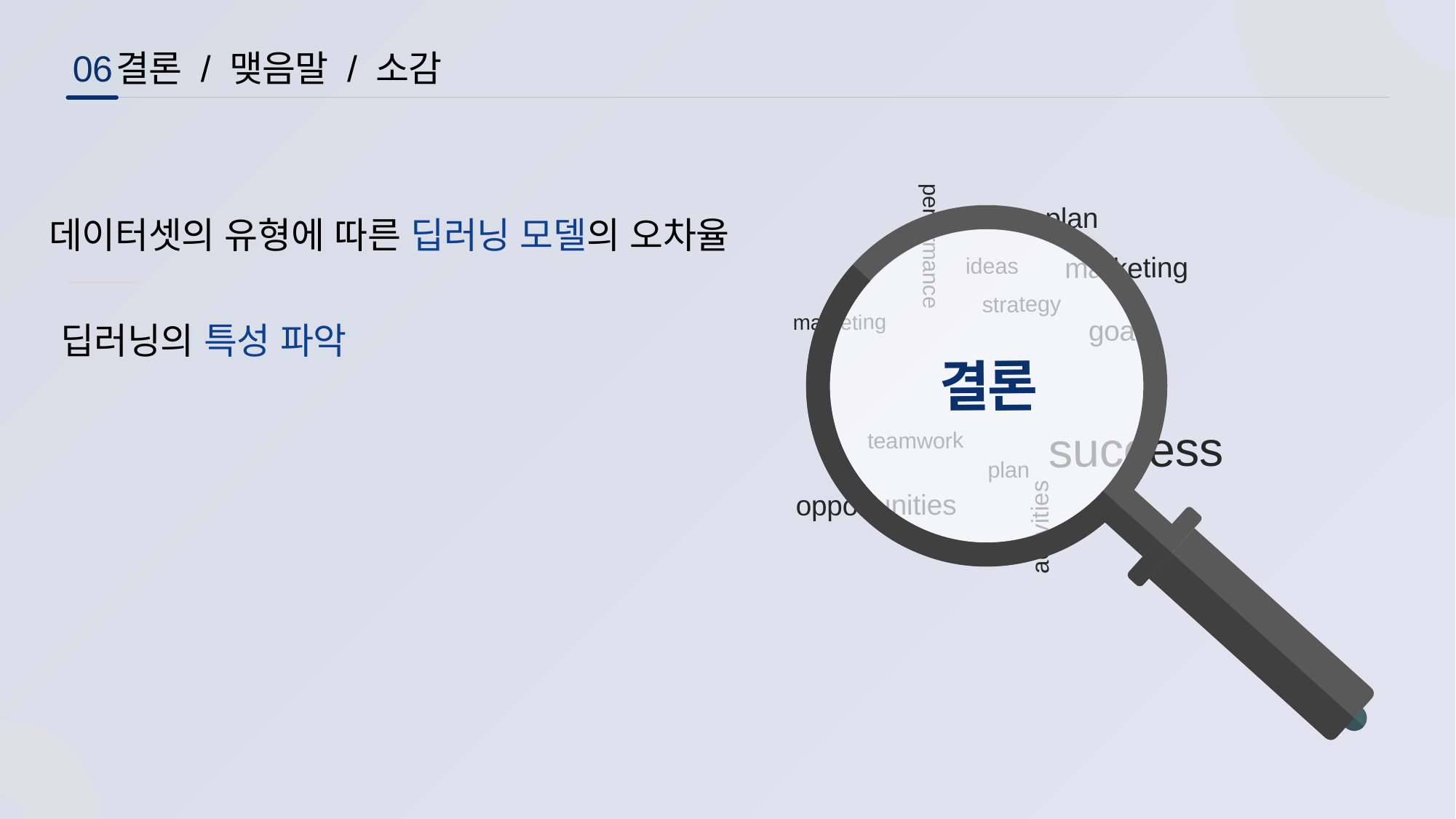

06
결론 / 맺음말 / 소감

plan
데이터셋의 유형에 따른 딥러닝 모델의 오차율
performance
marketing
ideas
strategy
딥러닝의 특성 파악
marketing
goals
결론
success
teamwork
plan
plan
opportunities
activities